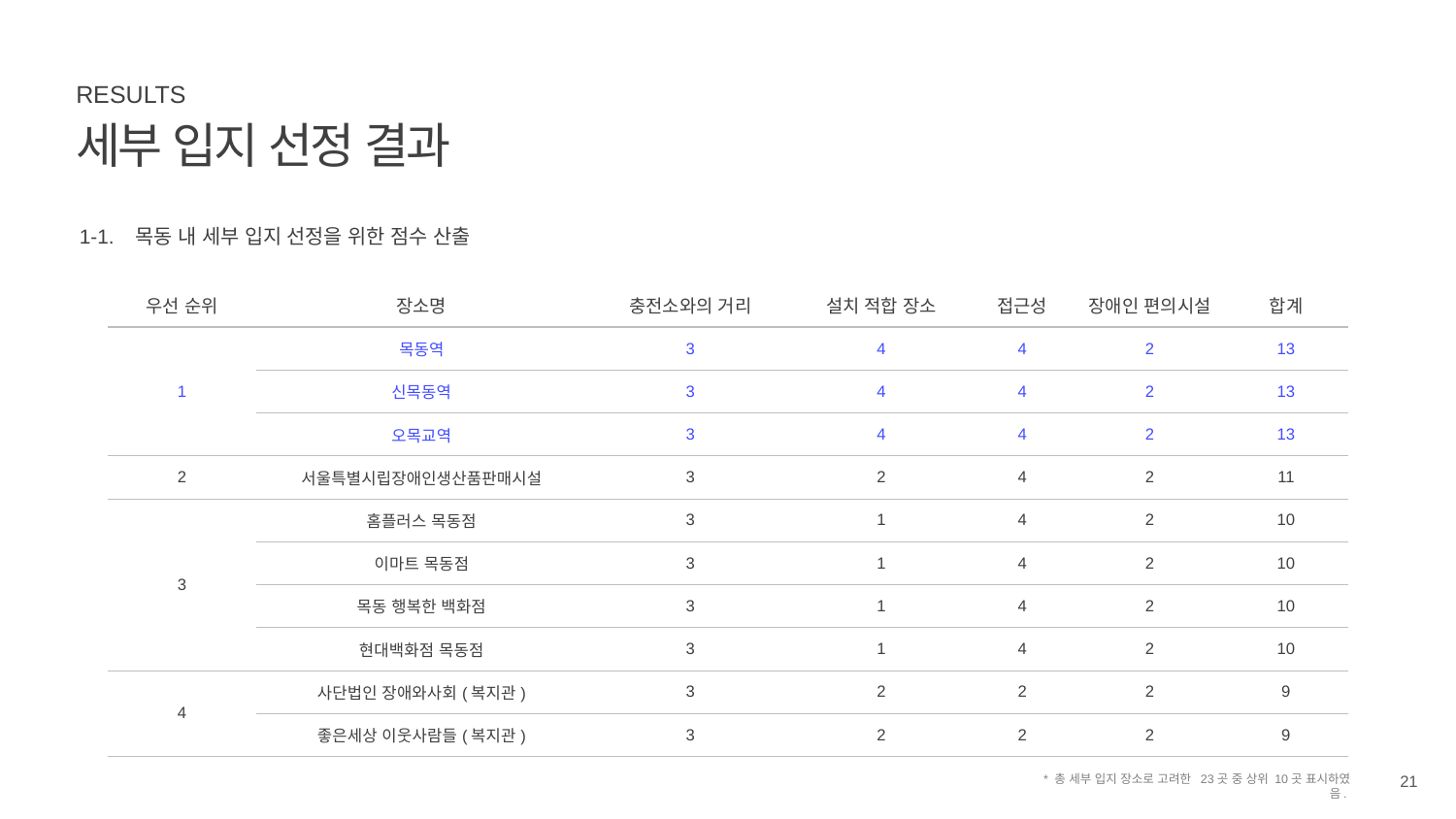

RESULTS
세부 입지 선정 결과
1-1.   목동 내 세부 입지 선정을 위한 점수 산출
| 우선 순위 | 장소명 | 충전소와의 거리 | 설치 적합 장소 | 접근성 | 장애인 편의시설 | 합계 |
| --- | --- | --- | --- | --- | --- | --- |
| 1 | 목동역 | 3 | 4 | 4 | 2 | 13 |
|  | 신목동역 | 3 | 4 | 4 | 2 | 13 |
|  | 오목교역 | 3 | 4 | 4 | 2 | 13 |
| 2 | 서울특별시립장애인생산품판매시설 | 3 | 2 | 4 | 2 | 11 |
| 3 | 홈플러스 목동점 | 3 | 1 | 4 | 2 | 10 |
|  | 이마트 목동점 | 3 | 1 | 4 | 2 | 10 |
|  | 목동 행복한 백화점 | 3 | 1 | 4 | 2 | 10 |
|  | 현대백화점 목동점 | 3 | 1 | 4 | 2 | 10 |
| 4 | 사단법인 장애와사회(복지관) | 3 | 2 | 2 | 2 | 9 |
|  | 좋은세상 이웃사람들(복지관) | 3 | 2 | 2 | 2 | 9 |
21
* 총 세부 입지 장소로 고려한  23곳 중 상위 10곳 표시하였음.